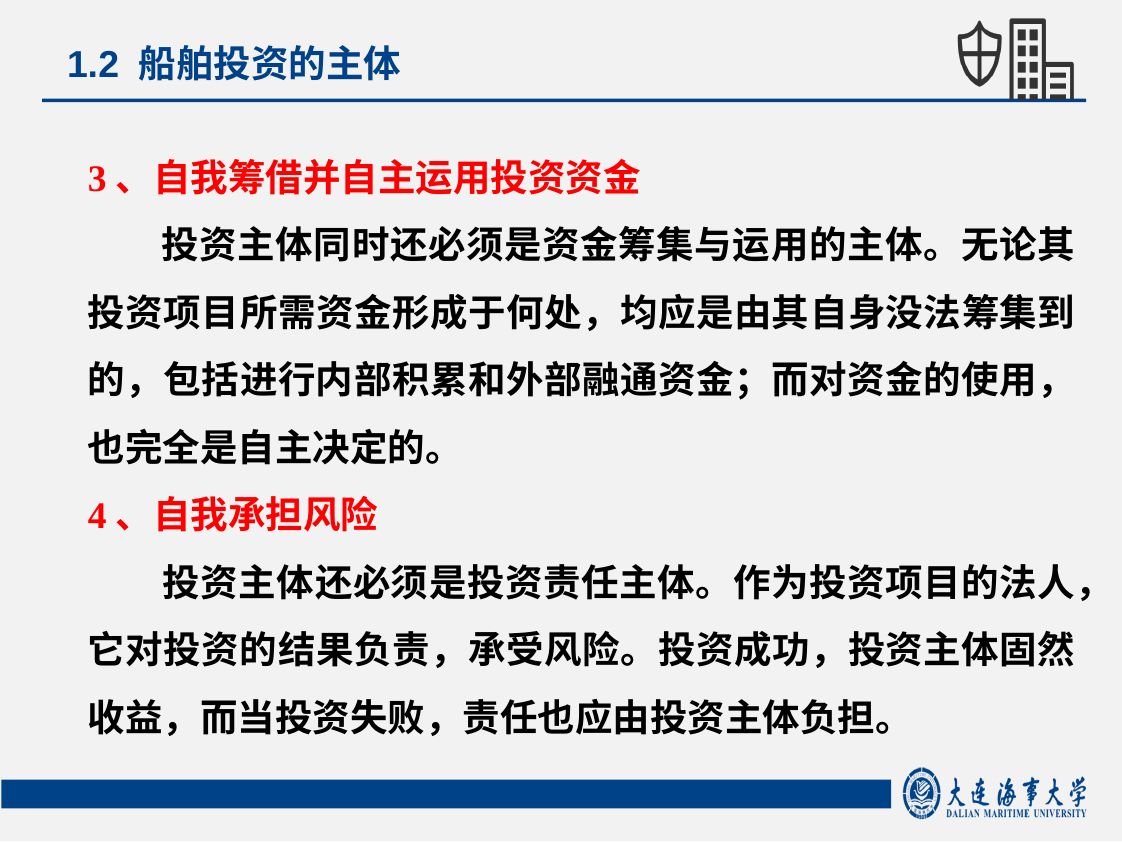

1.2 船舶投资的主体

3、自我筹借并自主运用投资资金
       投资主体同时还必须是资金筹集与运用的主体。无论其投资项目所需资金形成于何处，均应是由其自身没法筹集到的，包括进行内部积累和外部融通资金；而对资金的使用，也完全是自主决定的。
4、自我承担风险
投资主体还必须是投资责任主体。作为投资项目的法人，它对投资的结果负责，承受风险。投资成功，投资主体固然收益，而当投资失败，责任也应由投资主体负担。